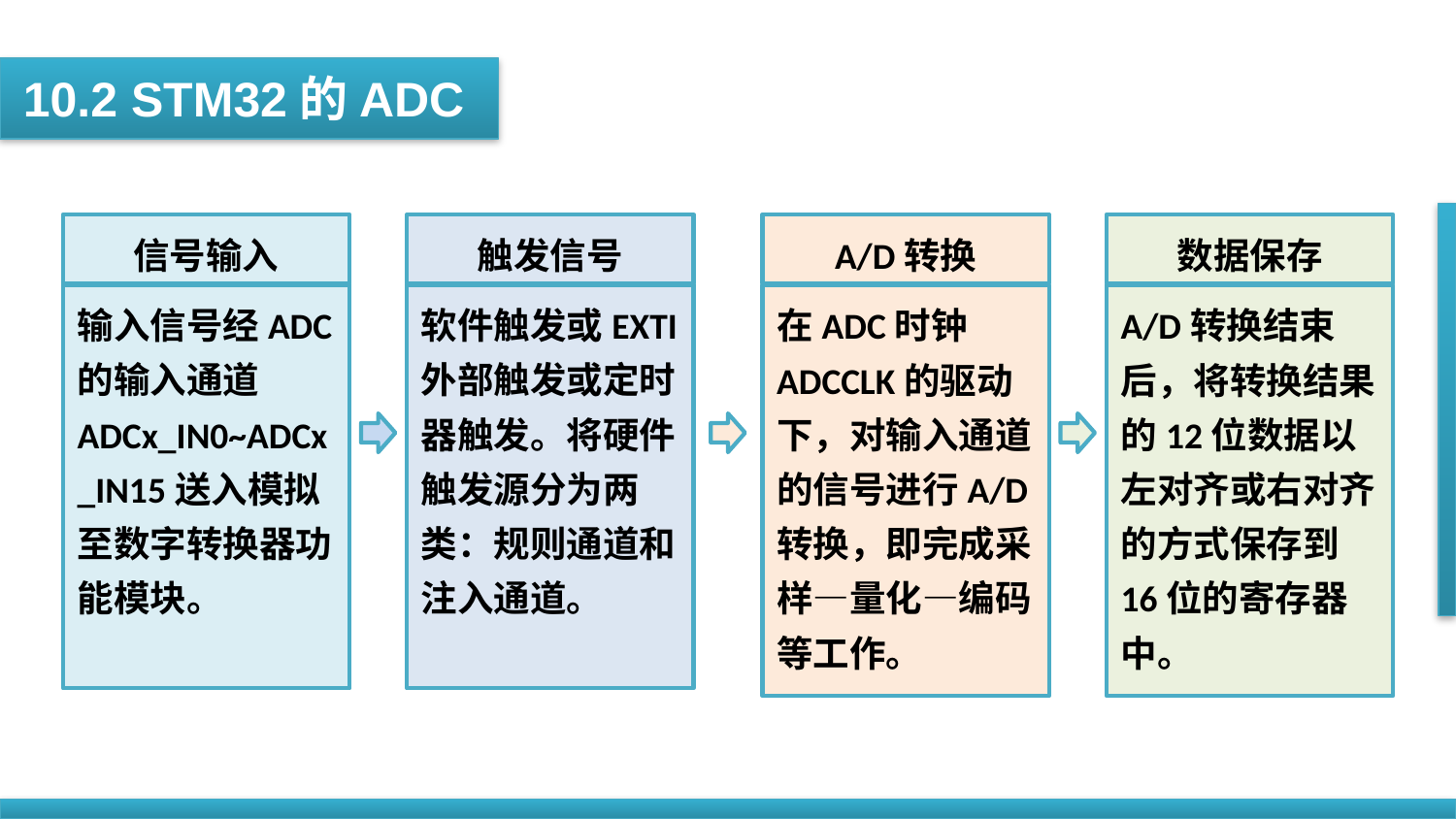

10.2 STM32的ADC
信号输入
触发信号
A/D转换
数据保存
输入信号经ADC的输入通道ADCx_IN0~ADCx_IN15送入模拟至数字转换器功能模块。
软件触发或EXTI外部触发或定时器触发。将硬件触发源分为两类：规则通道和注入通道。

在ADC时钟ADCCLK的驱动下，对输入通道的信号进行A/D转换，即完成采样—量化—编码等工作。
A/D转换结束后，将转换结果的12位数据以左对齐或右对齐的方式保存到16位的寄存器中。